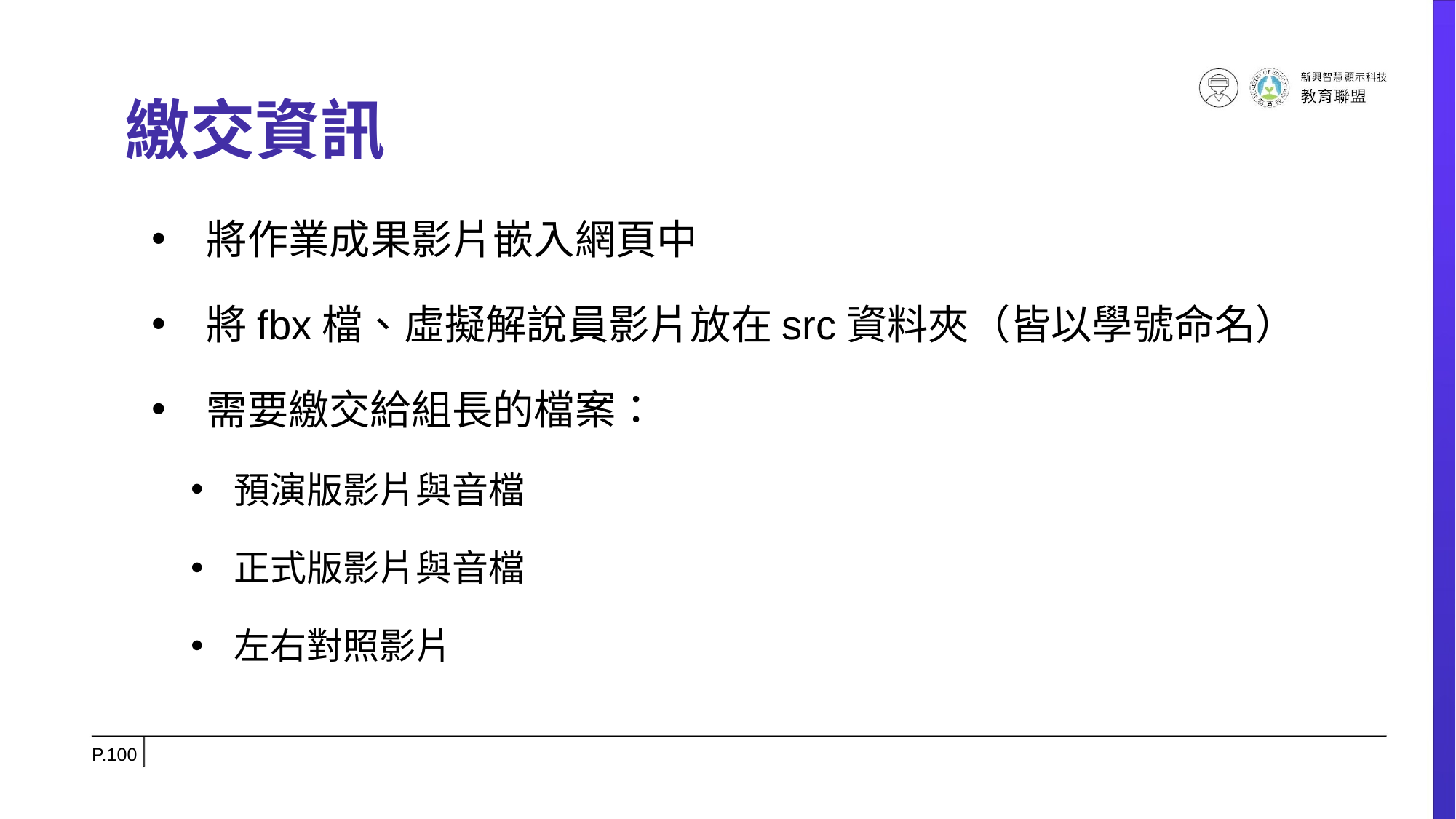

# 繳交資訊
將作業成果影片嵌入網頁中
將fbx檔、虛擬解說員影片放在src資料夾（皆以學號命名）
需要繳交給組長的檔案：
預演版影片與音檔
正式版影片與音檔
左右對照影片
P.100